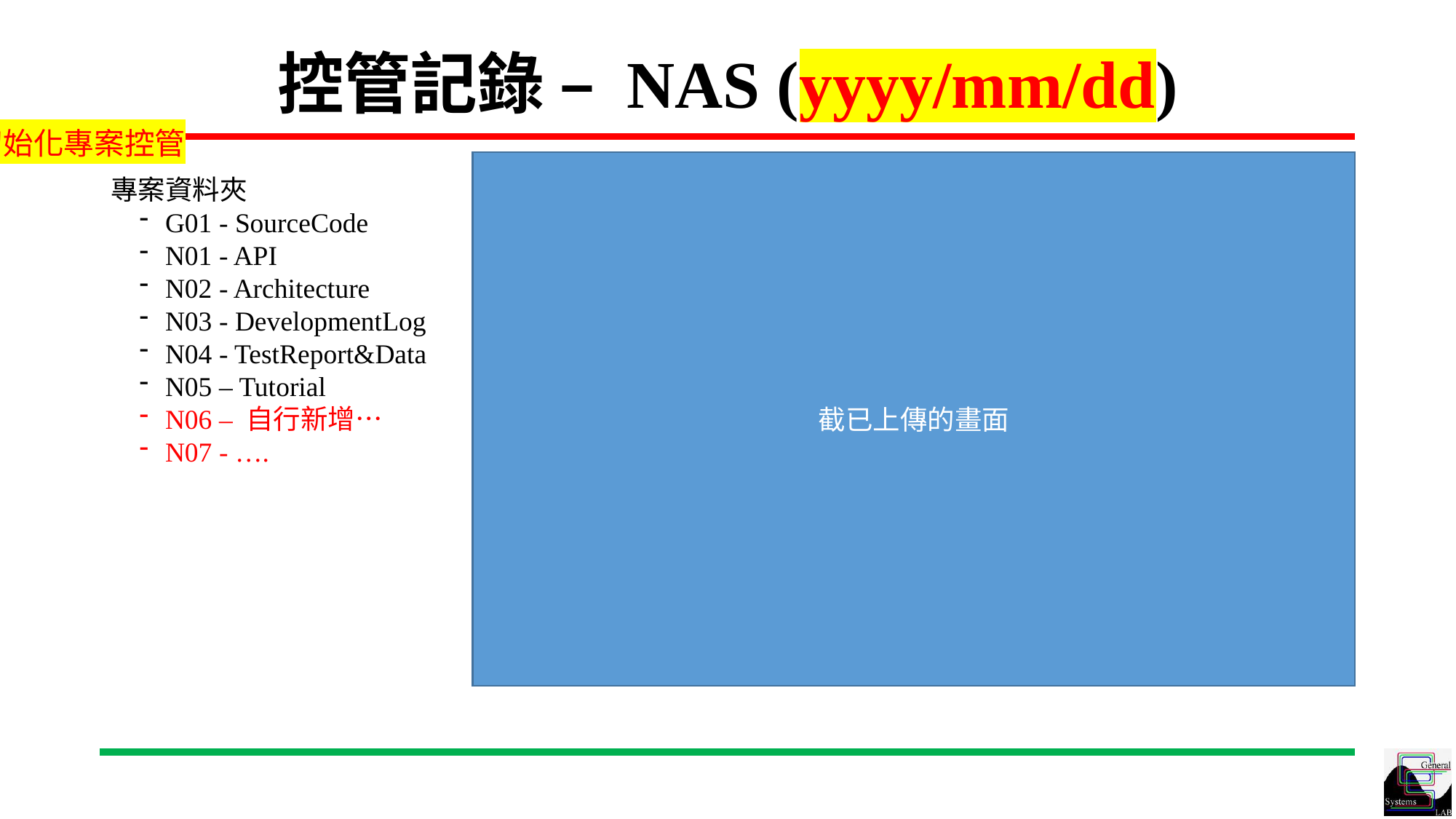

# 控管記錄 – NAS (yyyy/mm/dd)
初始化專案控管
截已上傳的畫面
專案資料夾
G01 - SourceCode
N01 - API
N02 - Architecture
N03 - DevelopmentLog
N04 - TestReport&Data
N05 – Tutorial
N06 – 自行新增…
N07 - ….